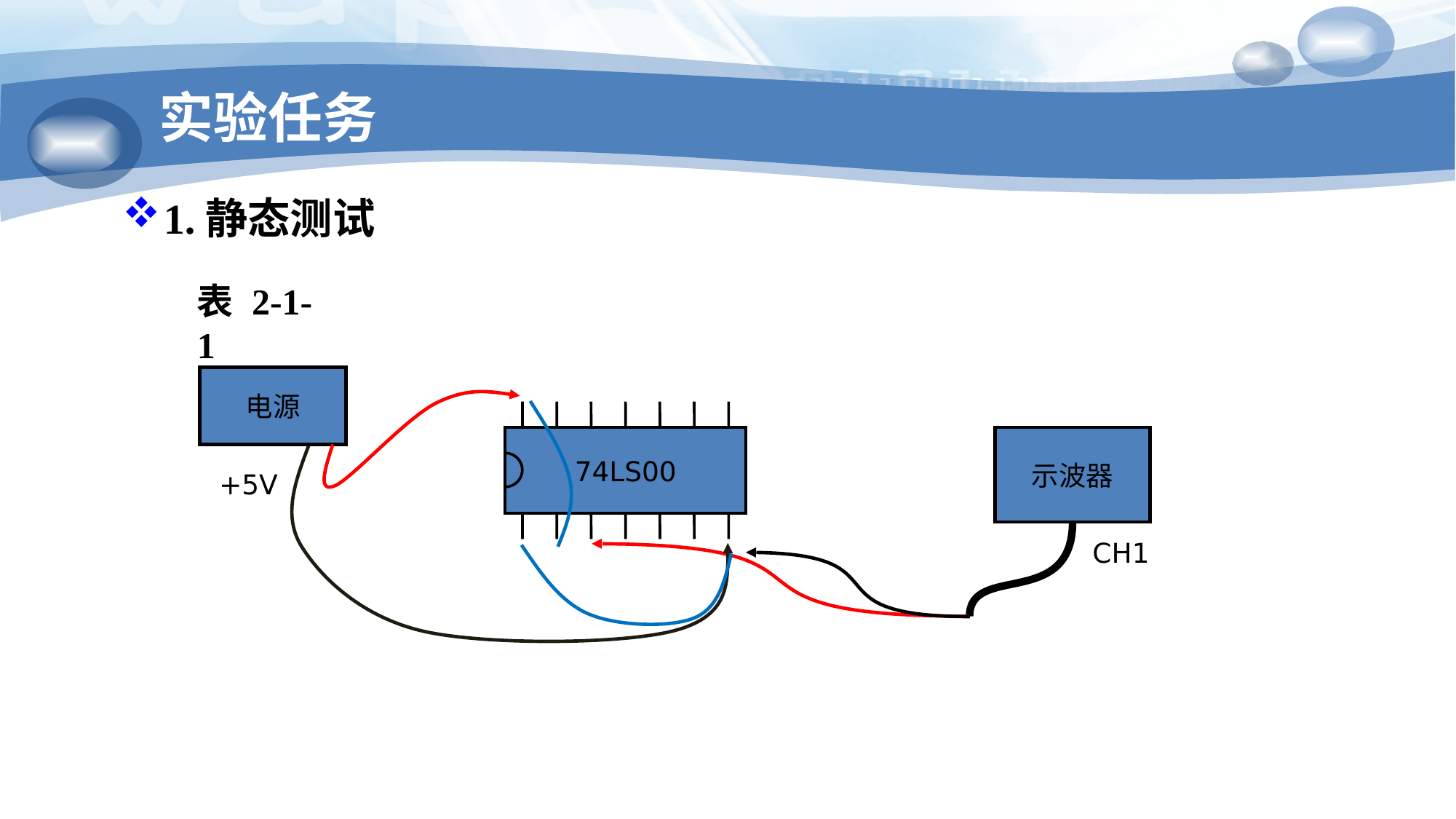

# 实验任务
1.静态测试

表2-1-1
电源

+5V

74LS00

示波器
CH1